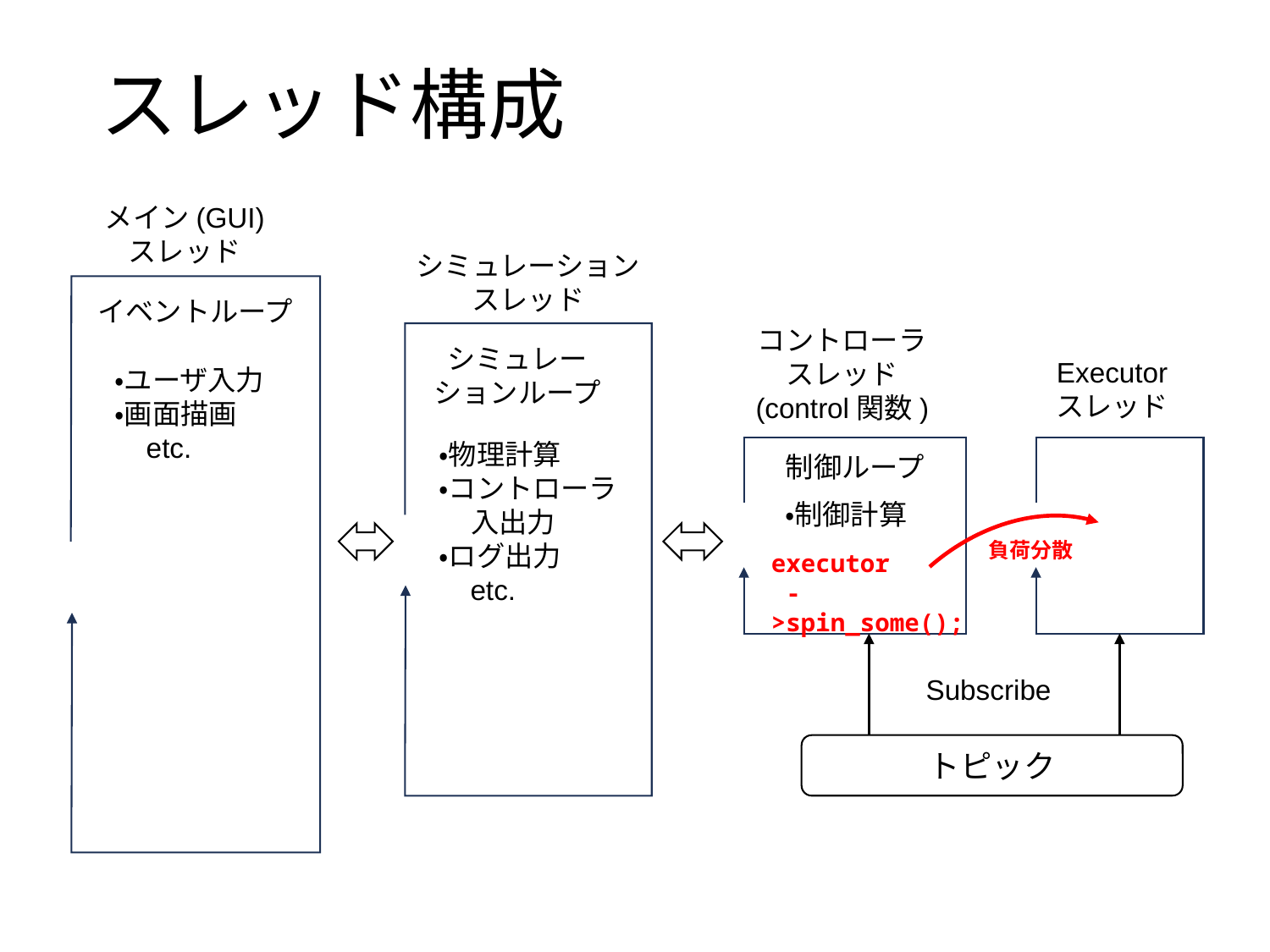

# スレッド構成
メイン(GUI)
スレッド
シミュレーション
スレッド

イベントループ
コントローラ
スレッド
(control関数)

シミュレー
ションループ
Executor
スレッド
・ユーザ入力
・画面描画
    etc.
・物理計算
・コントローラ
    入出力
・ログ出力
    etc.

制御ループ
・制御計算

負荷分散

executor
 ->spin_some();
Subscribe
トピック